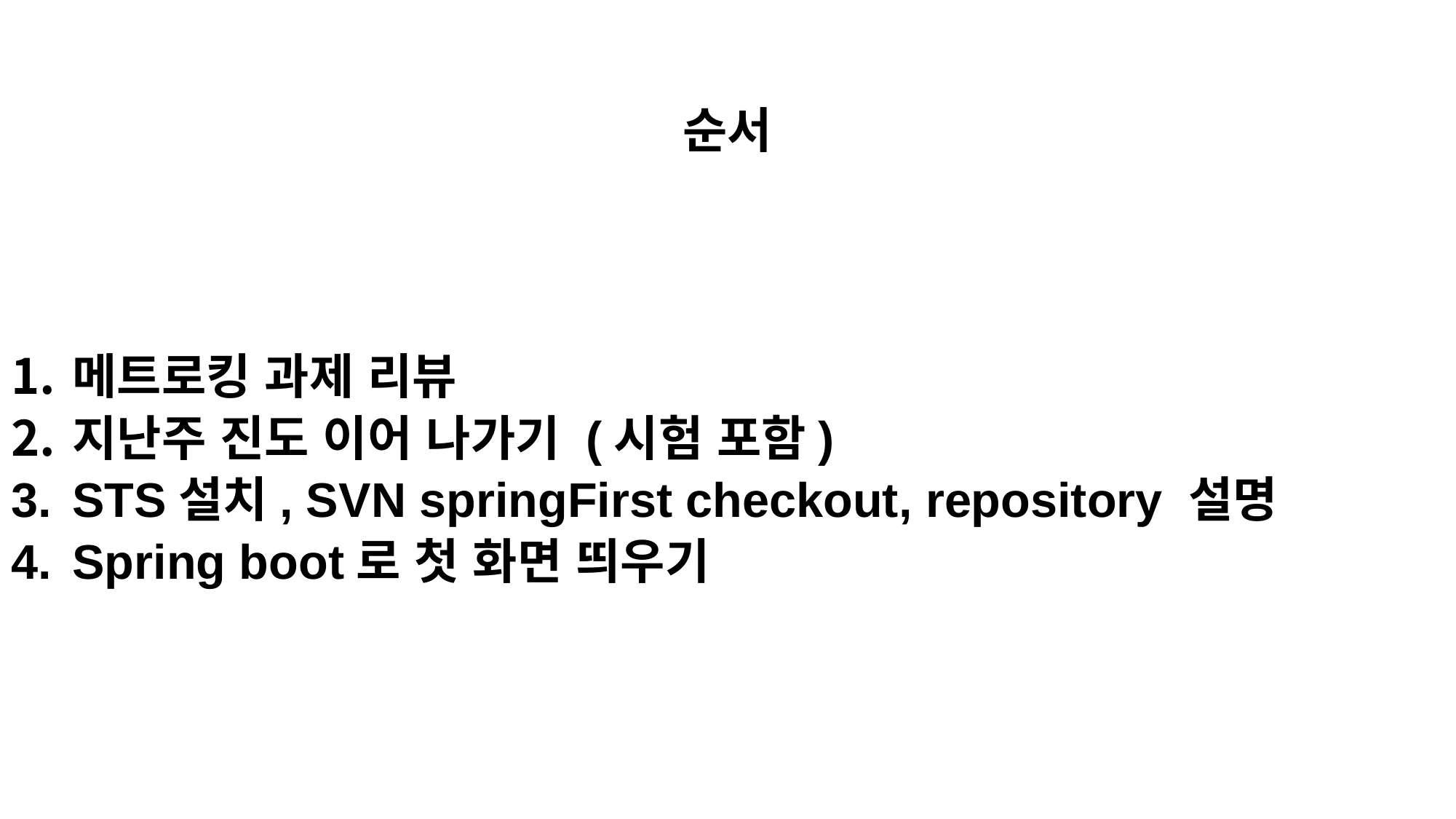

순서

메트로킹 과제 리뷰
지난주 진도 이어 나가기 (시험 포함)
STS설치, SVN springFirst checkout, repository 설명
Spring boot로 첫 화면 띄우기